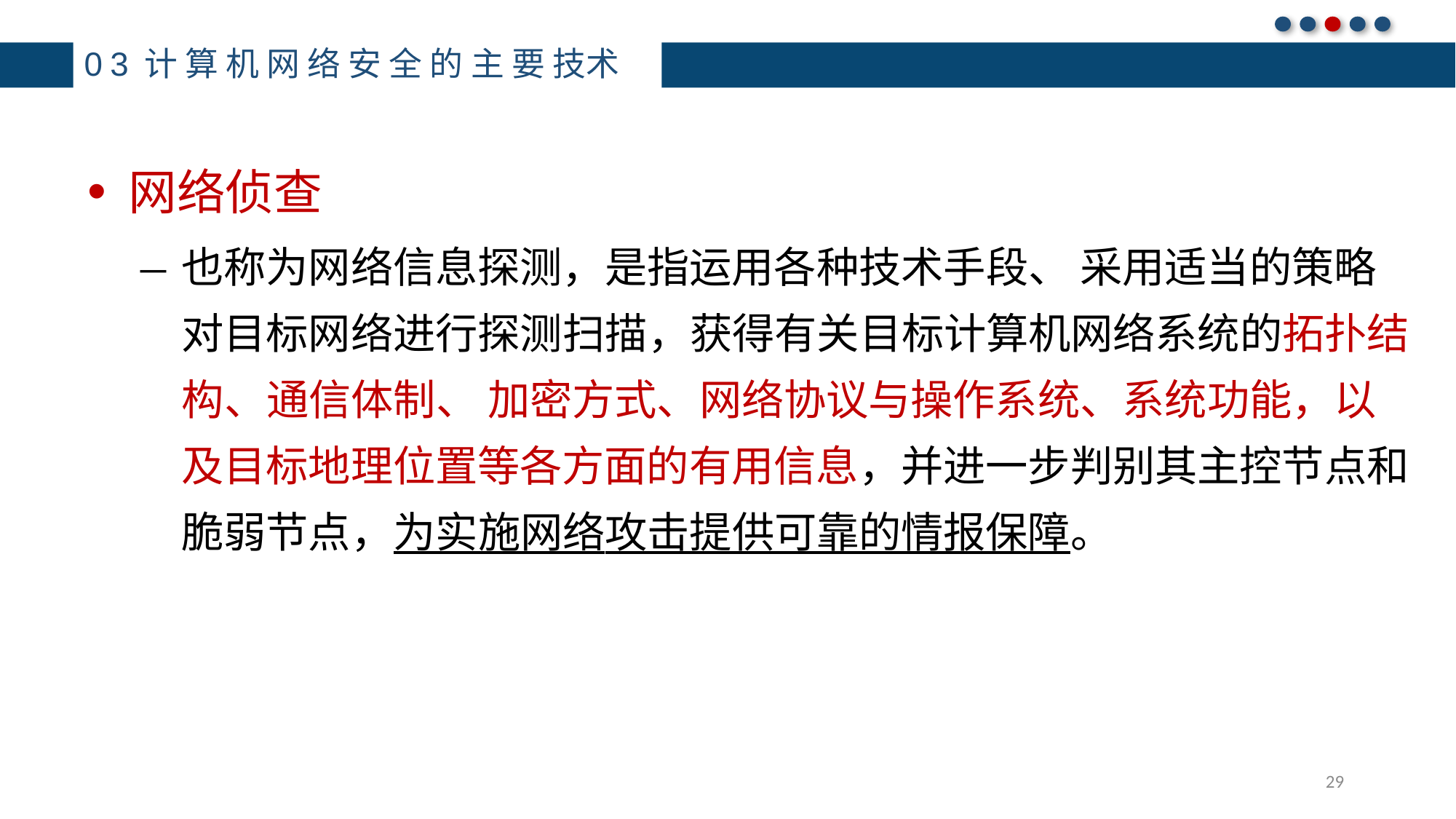

# 03计算机网络安全的主要技术
网络侦查
也称为网络信息探测，是指运用各种技术手段、 采用适当的策略对目标网络进行探测扫描，获得有关目标计算机网络系统的拓扑结构、通信体制、 加密方式、网络协议与操作系统、系统功能，以及目标地理位置等各方面的有用信息，并进一步判别其主控节点和脆弱节点，为实施网络攻击提供可靠的情报保障。
29